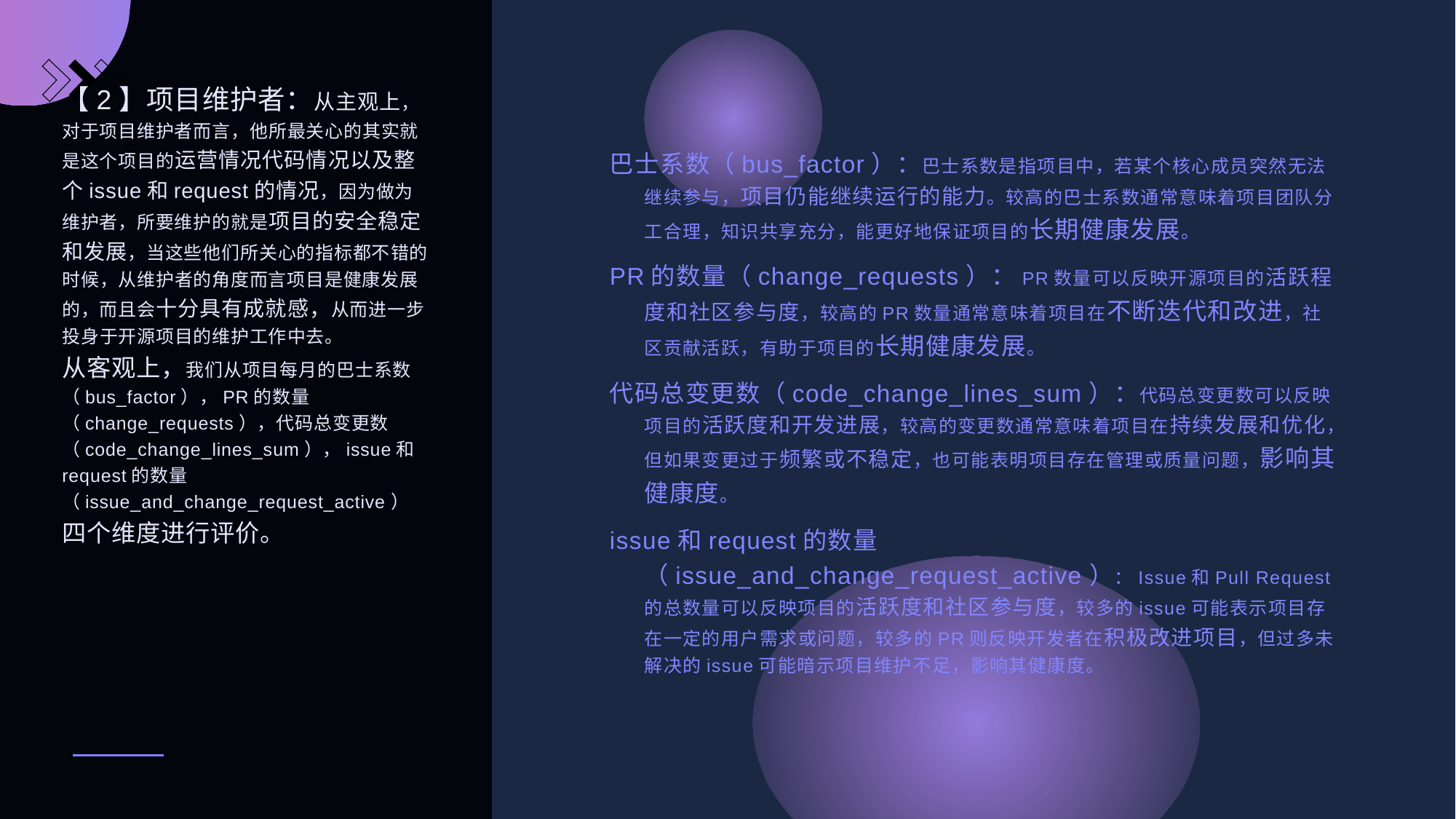

【2】项目维护者：从主观上，对于项目维护者而言，他所最关心的其实就是这个项目的运营情况代码情况以及整个issue和request的情况，因为做为维护者，所要维护的就是项目的安全稳定和发展，当这些他们所关心的指标都不错的时候，从维护者的角度而言项目是健康发展的，而且会十分具有成就感，从而进一步投身于开源项目的维护工作中去。
从客观上，我们从项目每月的巴士系数（bus_factor），PR的数量（change_requests），代码总变更数（code_change_lines_sum），issue和request的数量（issue_and_change_request_active）
四个维度进行评价。
巴士系数（bus_factor）：巴士系数是指项目中，若某个核心成员突然无法继续参与，项目仍能继续运行的能力。较高的巴士系数通常意味着项目团队分工合理，知识共享充分，能更好地保证项目的长期健康发展。
PR的数量（change_requests）：PR数量可以反映开源项目的活跃程度和社区参与度，较高的PR数量通常意味着项目在不断迭代和改进，社区贡献活跃，有助于项目的长期健康发展。
代码总变更数（code_change_lines_sum）：代码总变更数可以反映项目的活跃度和开发进展，较高的变更数通常意味着项目在持续发展和优化，但如果变更过于频繁或不稳定，也可能表明项目存在管理或质量问题，影响其健康度。
issue和request的数量（issue_and_change_request_active）：Issue和Pull Request的总数量可以反映项目的活跃度和社区参与度，较多的issue可能表示项目存在一定的用户需求或问题，较多的PR则反映开发者在积极改进项目，但过多未解决的issue可能暗示项目维护不足，影响其健康度。